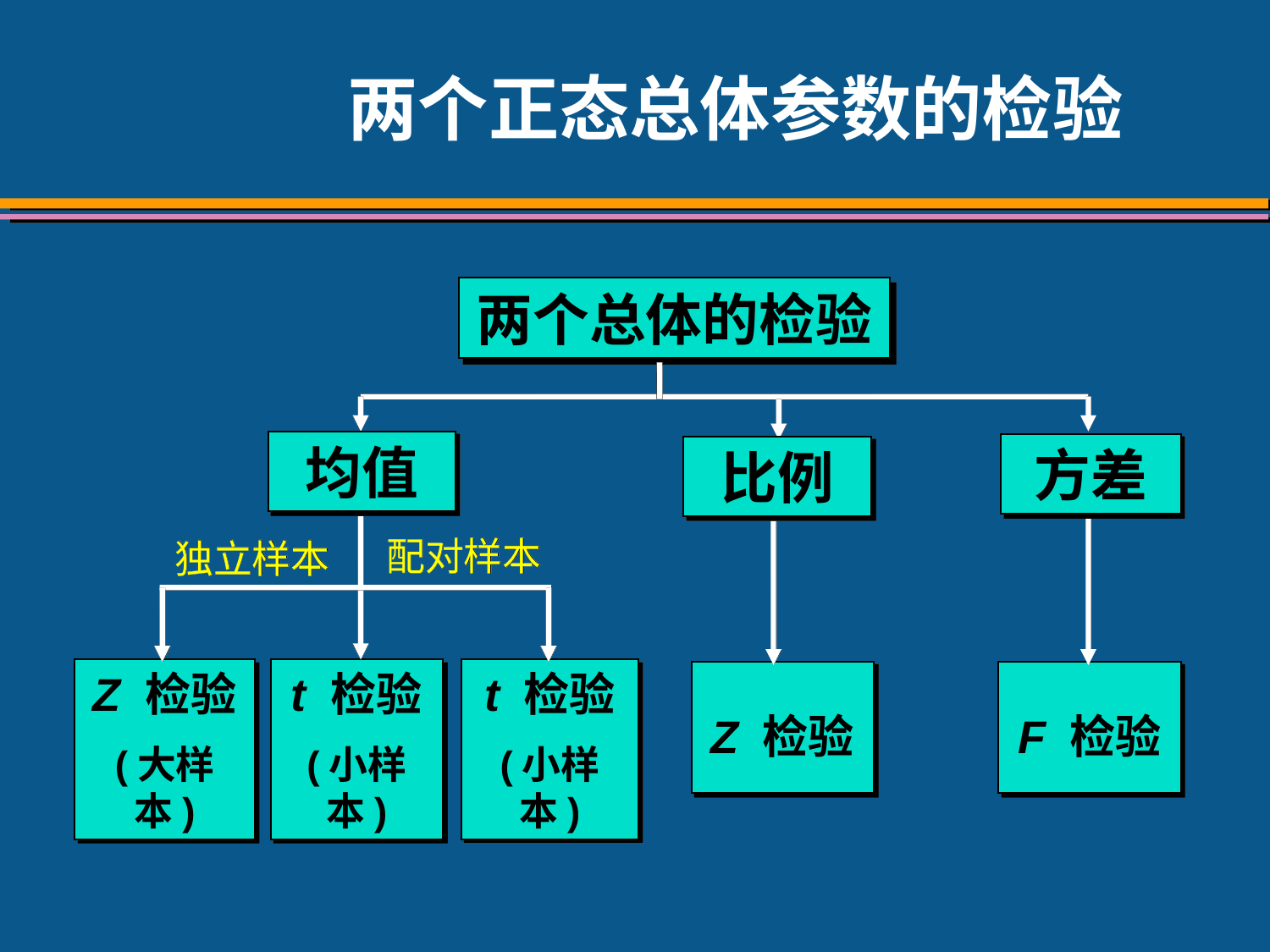

# 两个正态总体参数的检验
两个总体的检验

均值
方差
比例

配对样本
独立样本

Z 检验
(大样本)
t 检验
(小样本)
t 检验
(小样本)

Z 检验

F 检验